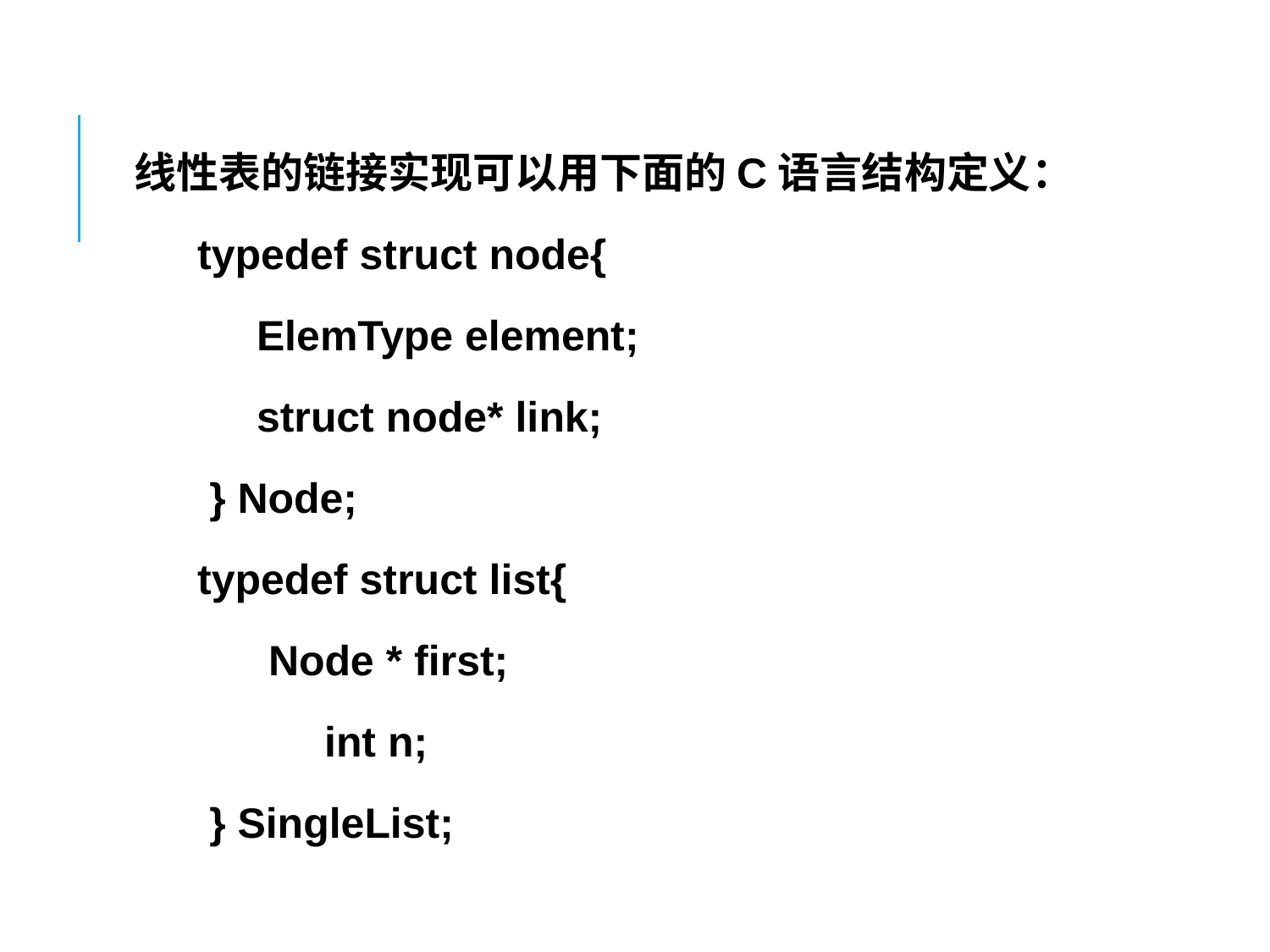

first
…
a0
a1
a2
an-1

∧

线性表的链接实现可以用下面的C语言结构定义：
typedef struct node{
     ElemType element;
     struct node* link;
 } Node;
typedef struct list{
      Node * first;
	int n;
 } SingleList;